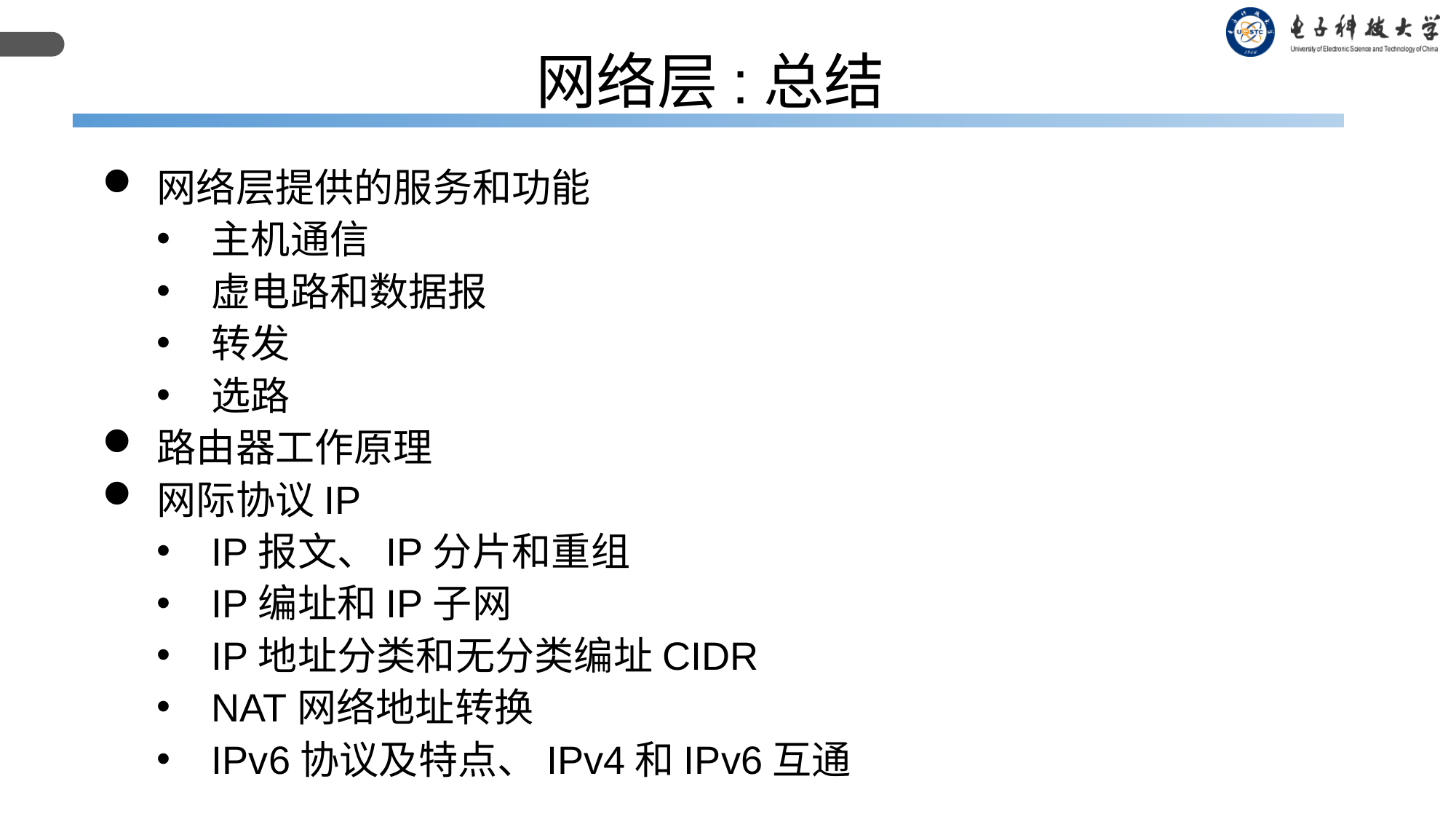

网络层:总结

网络层提供的服务和功能
主机通信
虚电路和数据报
转发
选路
路由器工作原理
网际协议IP
IP报文、IP分片和重组
IP编址和IP子网
IP地址分类和无分类编址CIDR
NAT网络地址转换
IPv6协议及特点、IPv4和IPv6互通